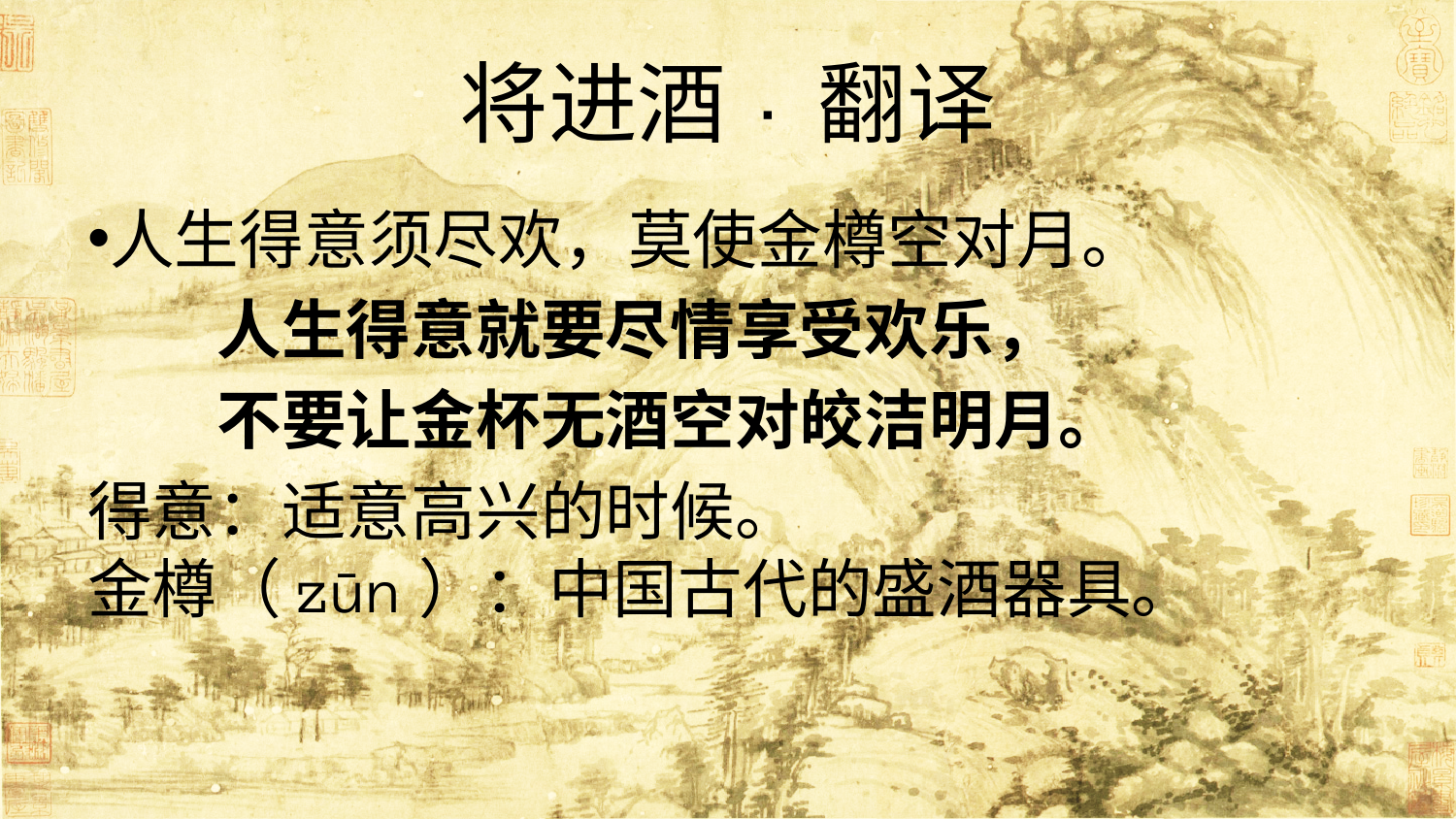

# 将进酒·翻译
人生得意须尽欢，莫使金樽空对月。
　　人生得意就要尽情享受欢乐，
　　不要让金杯无酒空对皎洁明月。
得意：适意高兴的时候。
金樽（zūn）：中国古代的盛酒器具。